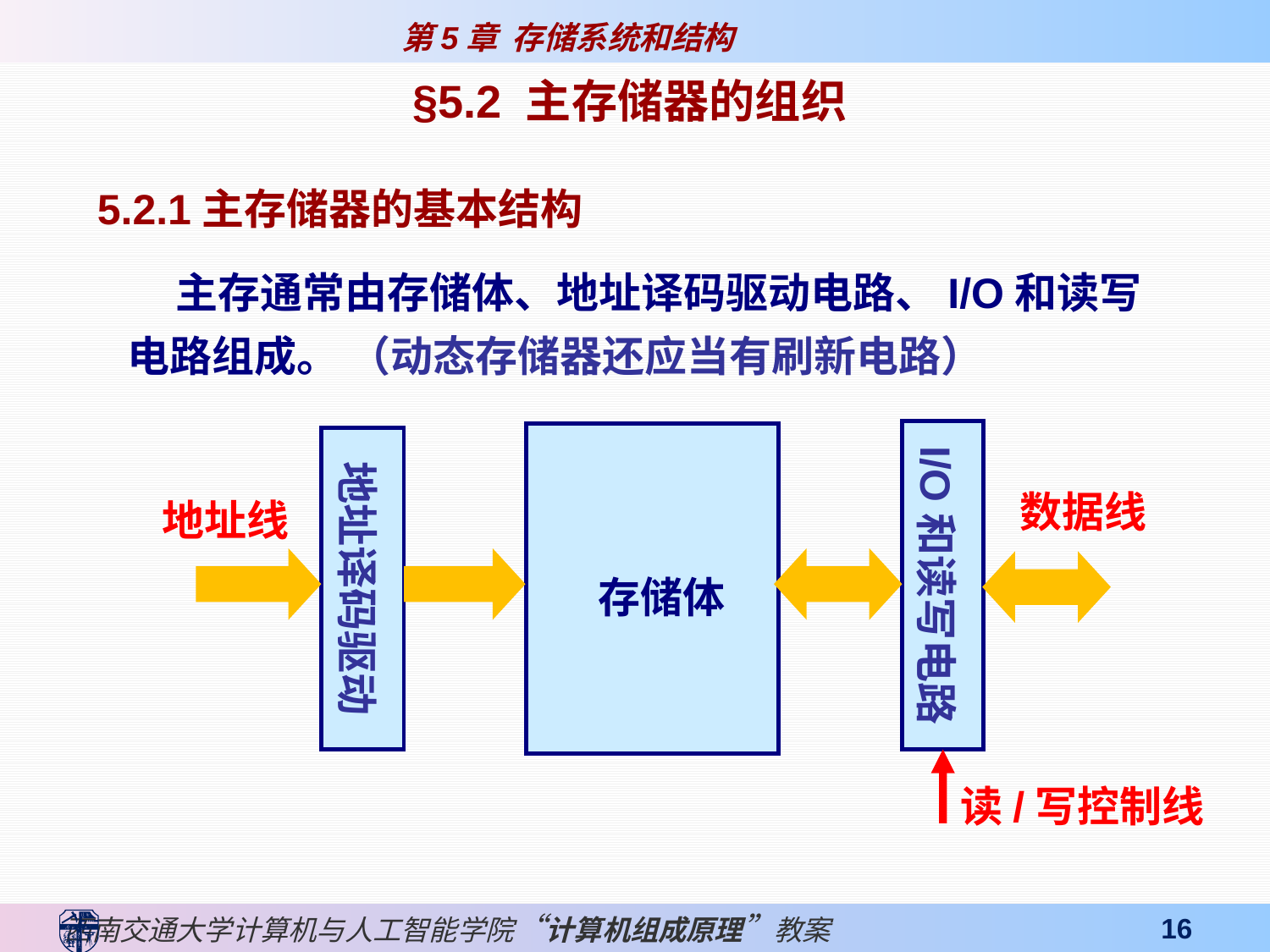

§5.2 主存储器的组织
5.2.1主存储器的基本结构
    主存通常由存储体、地址译码驱动电路、I/O和读写电路组成。 （动态存储器还应当有刷新电路）
I/O和读写电路
 存储体
地址译码驱动
数据线
地址线

读/写控制线